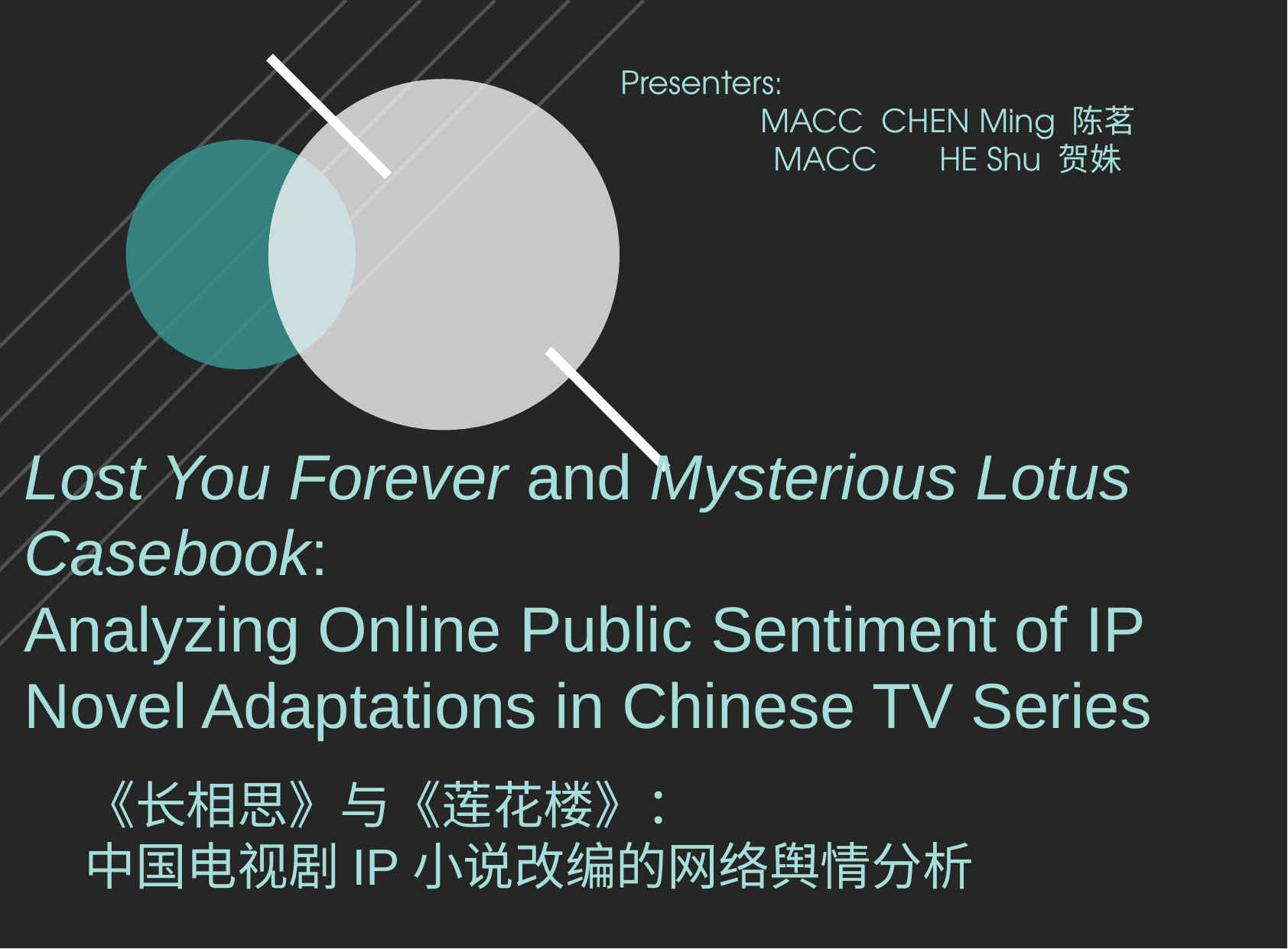

Presenters:
MACC  CHEN Ming 陈茗
MACC       HE Shu 贺姝

Lost You Forever and Mysterious Lotus Casebook:
Analyzing Online Public Sentiment of IP Novel Adaptations in Chinese TV Series
《长相思》与《莲花楼》：
中国电视剧IP小说改编的网络舆情分析